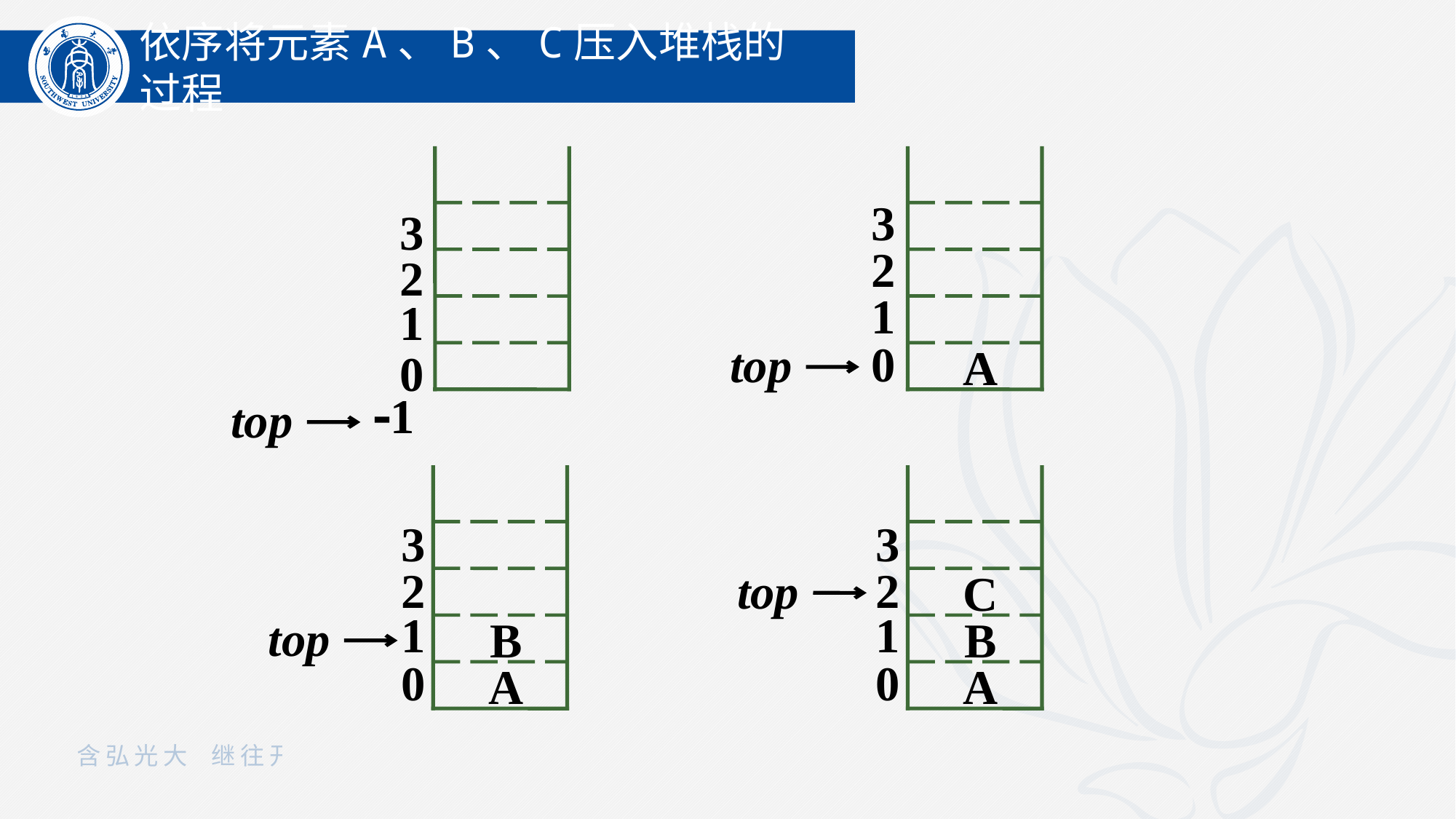

依序将元素A、B、C压入堆栈的过程

3
3

2
2

1
1

0
0

A
top

−1
top

3
3

2
2

B
A

C
B
A
top

1
1

top

0
0